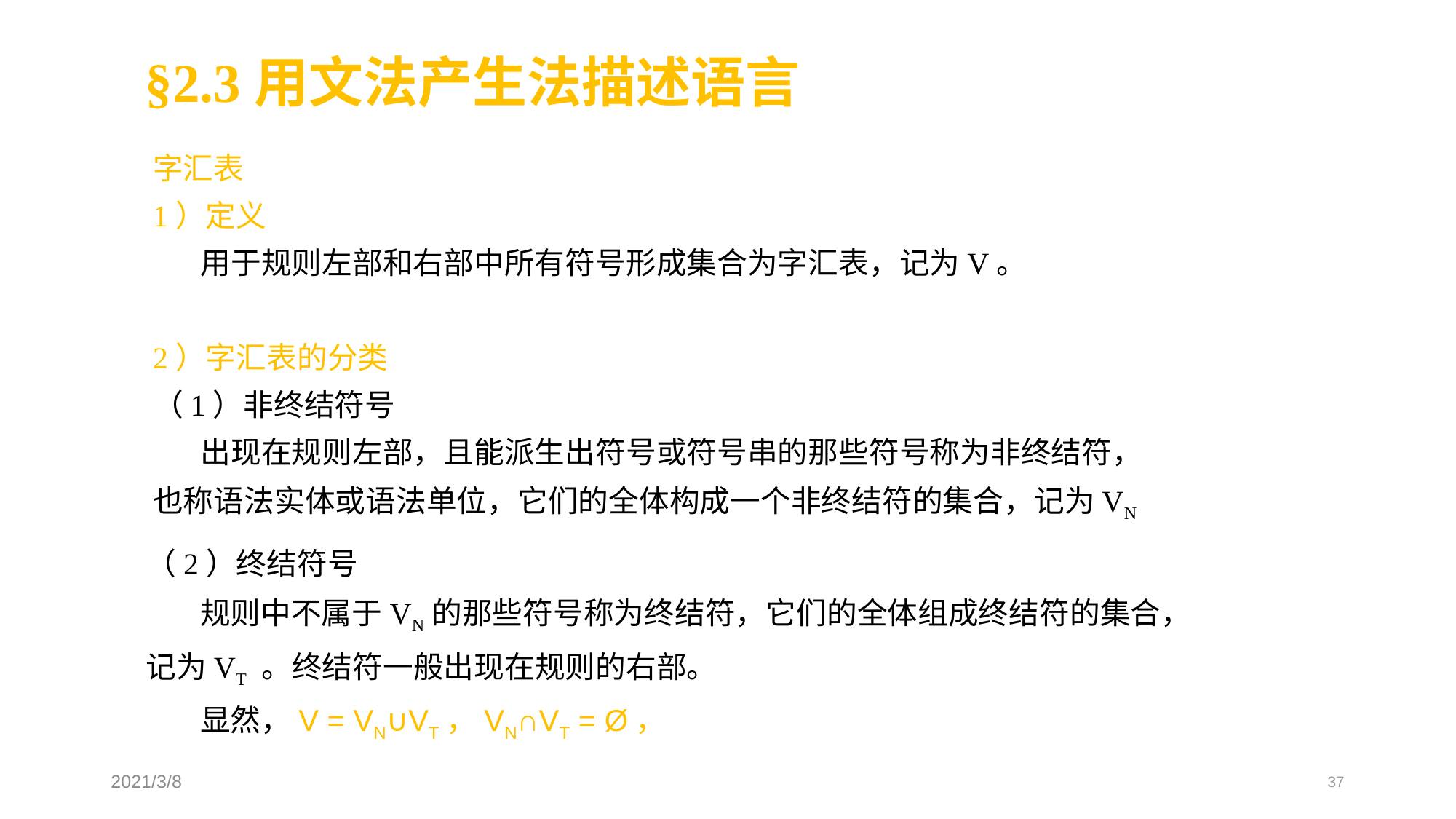

§2.3用文法产生法描述语言
字汇表
1）定义
      用于规则左部和右部中所有符号形成集合为字汇表，记为V。

2）字汇表的分类
（1）非终结符号
      出现在规则左部，且能派生出符号或符号串的那些符号称为非终结符，也称语法实体或语法单位，它们的全体构成一个非终结符的集合，记为VN
（2）终结符号
       规则中不属于VN的那些符号称为终结符，它们的全体组成终结符的集合，记为VT 。终结符一般出现在规则的右部。
       显然，V = VN∪VT，VN∩VT = Ø，
2021/3/8
37